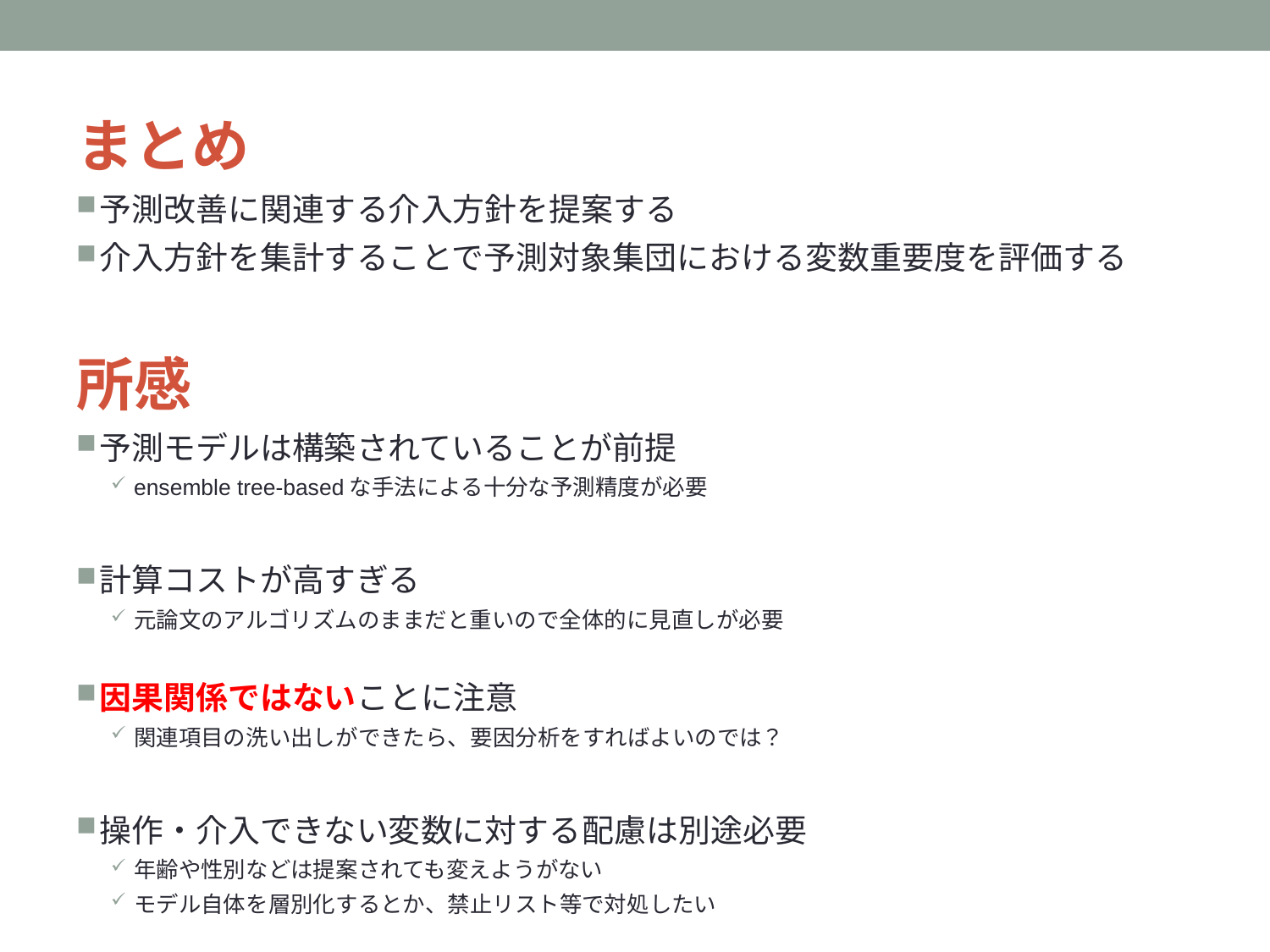

まとめ
予測改善に関連する介入方針を提案する
介入方針を集計することで予測対象集団における変数重要度を評価する

所感
予測モデルは構築されていることが前提
ensemble tree-basedな手法による十分な予測精度が必要

計算コストが高すぎる
元論文のアルゴリズムのままだと重いので全体的に見直しが必要

因果関係ではないことに注意
関連項目の洗い出しができたら、要因分析をすればよいのでは？

操作・介入できない変数に対する配慮は別途必要
年齢や性別などは提案されても変えようがない
モデル自体を層別化するとか、禁止リスト等で対処したい